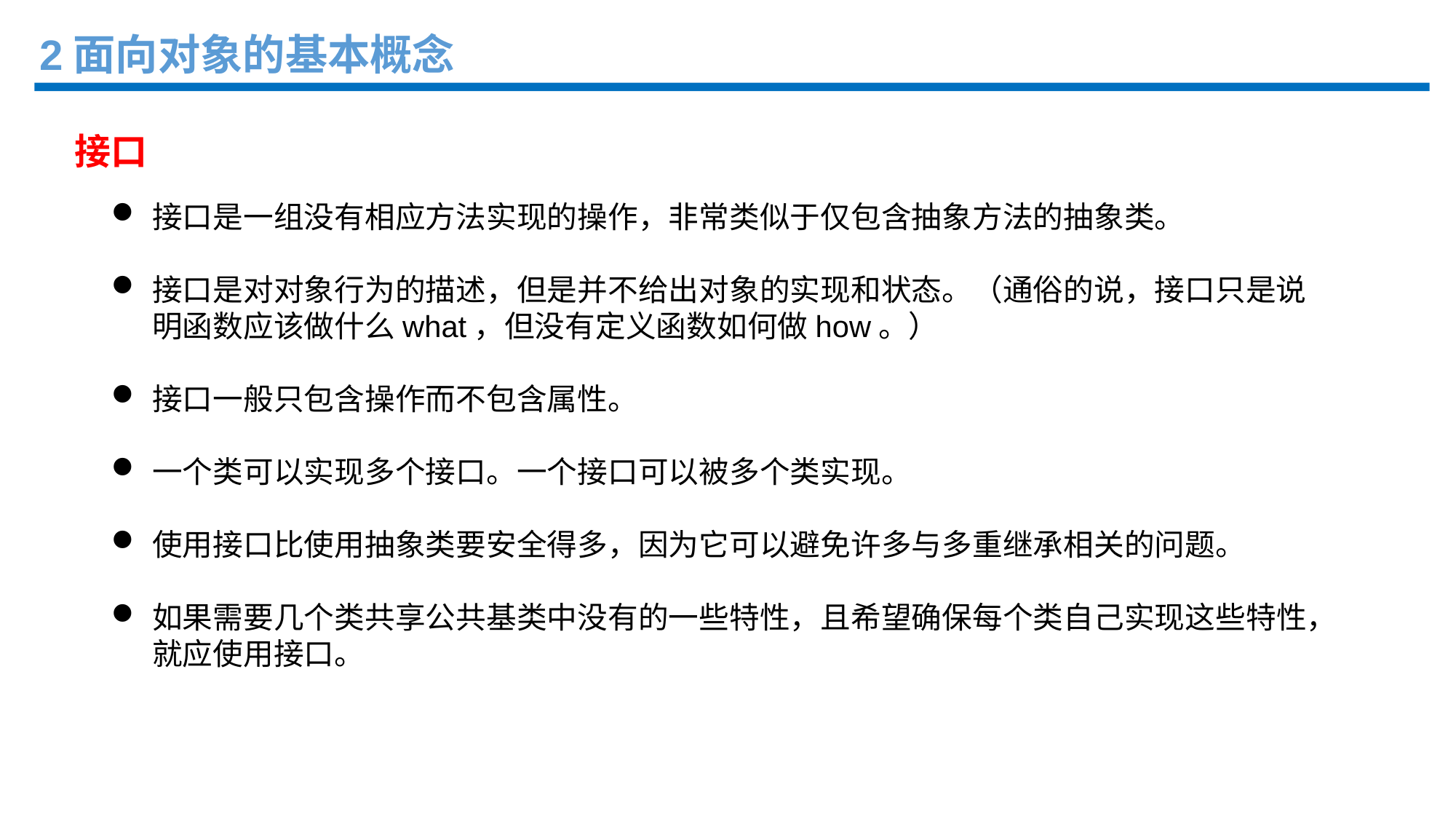

2面向对象的基本概念
接口
接口是一组没有相应方法实现的操作，非常类似于仅包含抽象方法的抽象类。

接口是对对象行为的描述，但是并不给出对象的实现和状态。（通俗的说，接口只是说明函数应该做什么what，但没有定义函数如何做how。）

接口一般只包含操作而不包含属性。

一个类可以实现多个接口。一个接口可以被多个类实现。

使用接口比使用抽象类要安全得多，因为它可以避免许多与多重继承相关的问题。

如果需要几个类共享公共基类中没有的一些特性，且希望确保每个类自己实现这些特性，就应使用接口。